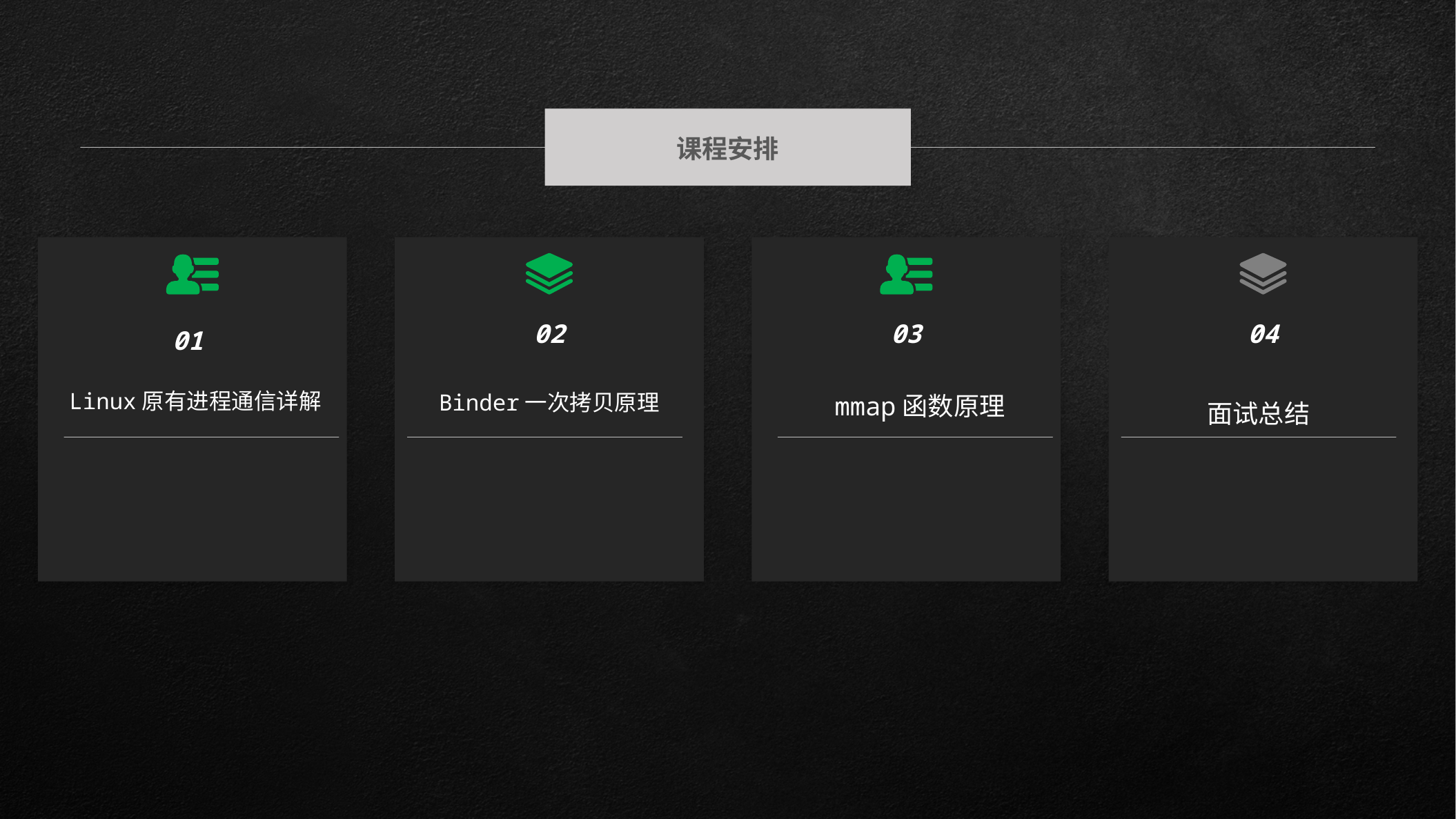

课程安排

01
Linux原有进程通信详解

02

03

04
面试总结

Binder一次拷贝原理
mmap函数原理